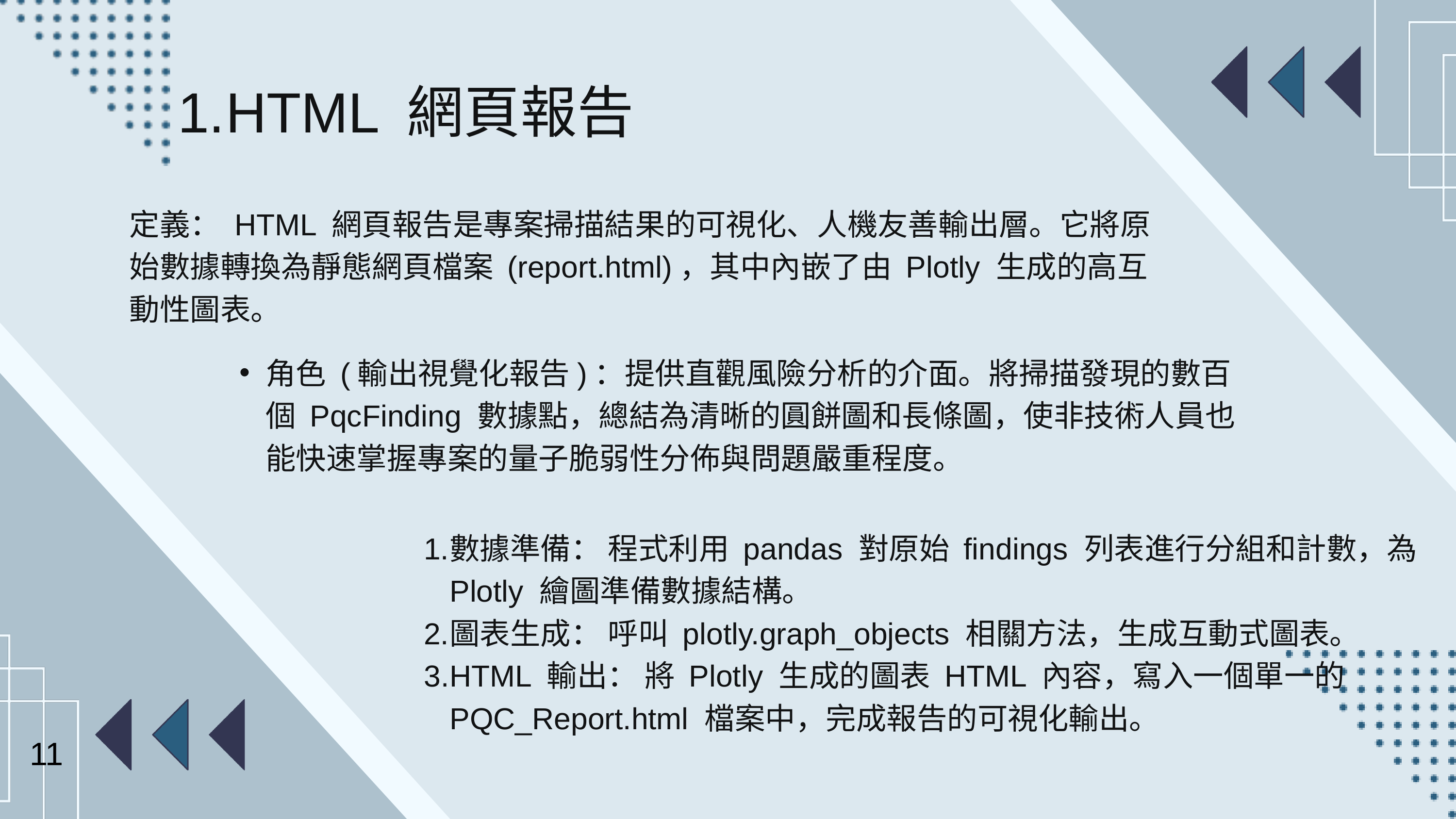

HTML 網頁報告
定義： HTML 網頁報告是專案掃描結果的可視化、人機友善輸出層。它將原始數據轉換為靜態網頁檔案 (report.html)，其中內嵌了由 Plotly 生成的高互動性圖表。
角色 (輸出視覺化報告)：提供直觀風險分析的介面。將掃描發現的數百個 PqcFinding 數據點，總結為清晰的圓餅圖和長條圖，使非技術人員也能快速掌握專案的量子脆弱性分佈與問題嚴重程度。

數據準備： 程式利用 pandas 對原始 findings 列表進行分組和計數，為 Plotly 繪圖準備數據結構。
圖表生成： 呼叫 plotly.graph_objects 相關方法，生成互動式圖表。
HTML 輸出： 將 Plotly 生成的圖表 HTML 內容，寫入一個單一的 PQC_Report.html 檔案中，完成報告的可視化輸出。

11